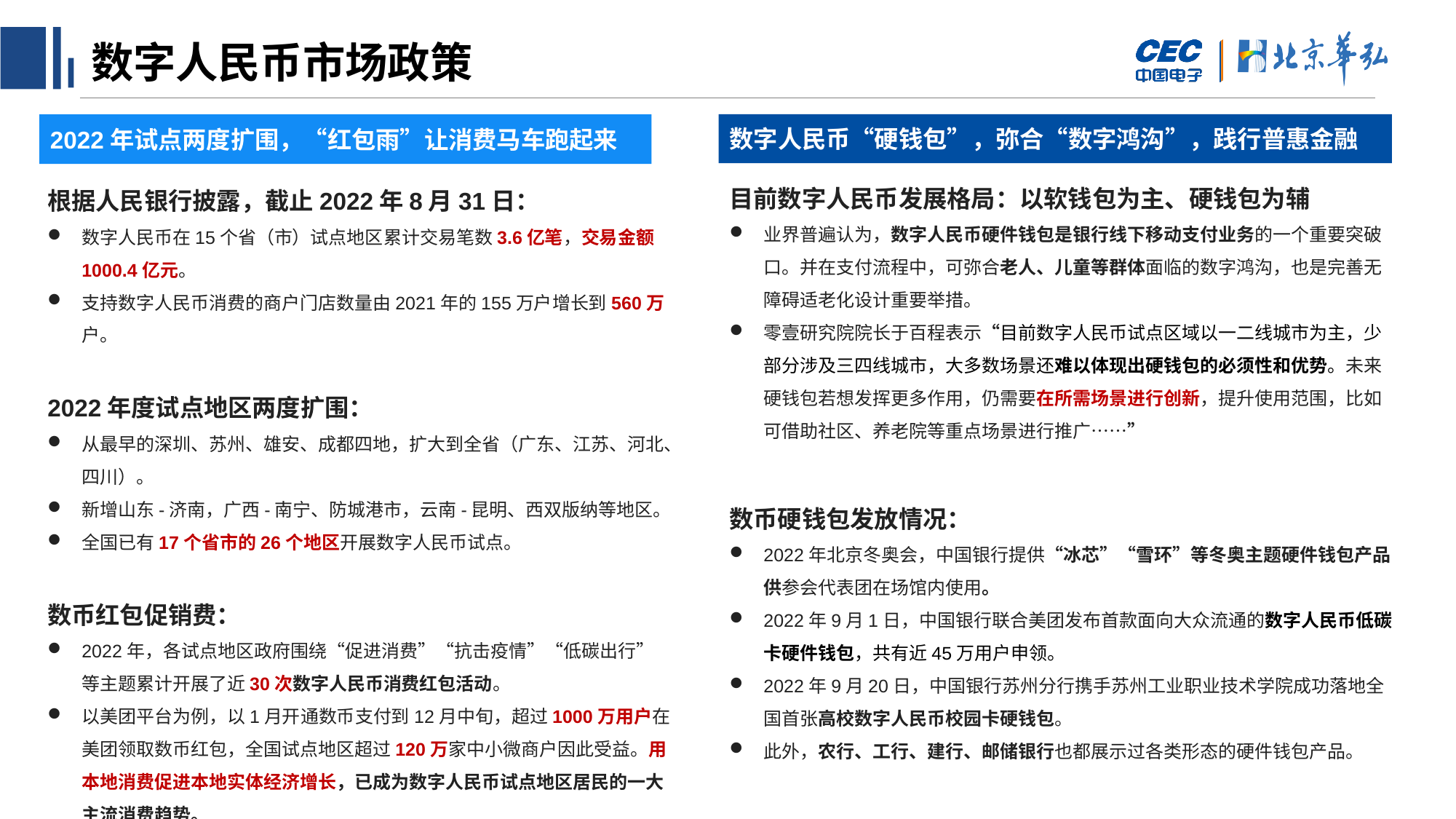

色彩规范
文字/背景色
Lights/Darks
RGB
255,255,255
RGB
0,0,0
RGB
240, 240, 240
RGB
118, 131, 148

超链接
Hyperlinks
RGB
18, 140, 246
RGB
191, 191, 191

填充颜色和图表填充色
Accents and default chart color order
RGB
18, 140, 246
RGB
39, 78, 214
RGB
1, 37, 138
RGB
0, 78, 162
RGB
167, 124, 102
RGB
118, 131, 148

色彩搭配建议

双色调搭配

多组颜色搭配
# 数字人民币市场政策
数字人民币“硬钱包”，弥合“数字鸿沟”，践行普惠金融
2022年试点两度扩围，“红包雨”让消费马车跑起来
目前数字人民币发展格局：以软钱包为主、硬钱包为辅
业界普遍认为，数字人民币硬件钱包是银行线下移动支付业务的一个重要突破口。并在支付流程中，可弥合老人、儿童等群体面临的数字鸿沟，也是完善无障碍适老化设计重要举措。
零壹研究院院长于百程表示“目前数字人民币试点区域以一二线城市为主，少部分涉及三四线城市，大多数场景还难以体现出硬钱包的必须性和优势。未来硬钱包若想发挥更多作用，仍需要在所需场景进行创新，提升使用范围，比如可借助社区、养老院等重点场景进行推广……”

数币硬钱包发放情况：
2022年北京冬奥会，中国银行提供“冰芯”“雪环”等冬奥主题硬件钱包产品供参会代表团在场馆内使用。
2022年9月1日，中国银行联合美团发布首款面向大众流通的数字人民币低碳卡硬件钱包，共有近45万用户申领。
2022年9月20日，中国银行苏州分行携手苏州工业职业技术学院成功落地全国首张高校数字人民币校园卡硬钱包。
此外，农行、工行、建行、邮储银行也都展示过各类形态的硬件钱包产品。
根据人民银行披露，截止2022年8月31日：
数字人民币在15个省（市）试点地区累计交易笔数3.6亿笔，交易金额1000.4亿元。
支持数字人民币消费的商户门店数量由2021年的155万户增长到560万户。

2022年度试点地区两度扩围：
从最早的深圳、苏州、雄安、成都四地，扩大到全省（广东、江苏、河北、四川）。
新增山东-济南，广西-南宁、防城港市，云南-昆明、西双版纳等地区。
全国已有17个省市的26个地区开展数字人民币试点。

数币红包促销费：
2022年，各试点地区政府围绕“促进消费”“抗击疫情”“低碳出行”等主题累计开展了近30次数字人民币消费红包活动。
以美团平台为例，以1月开通数币支付到12月中旬，超过1000万用户在美团领取数币红包，全国试点地区超过120万家中小微商户因此受益。用本地消费促进本地实体经济增长，已成为数字人民币试点地区居民的一大主流消费趋势。